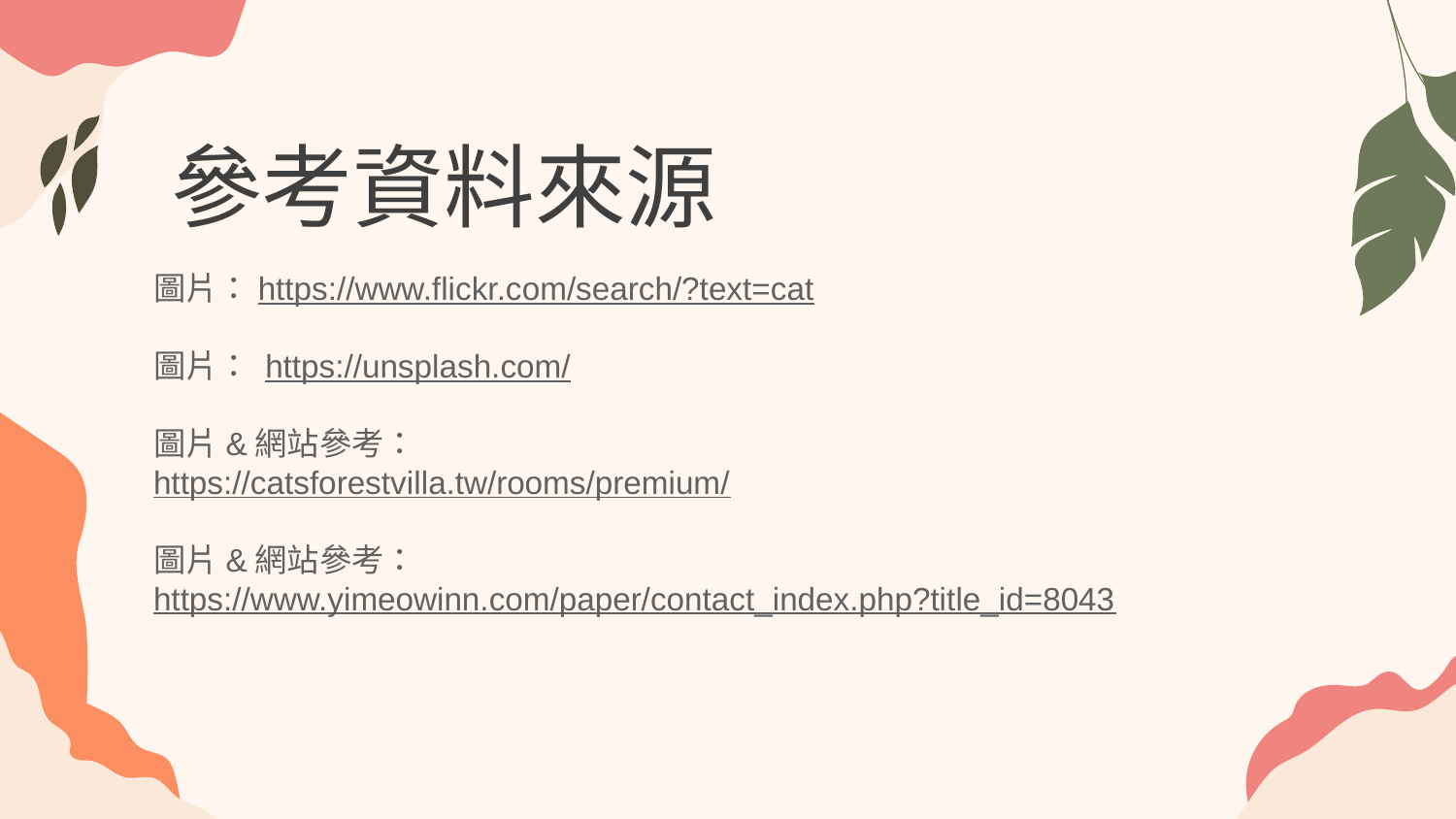

# 參考資料來源
圖片：https://www.flickr.com/search/?text=cat

圖片： https://unsplash.com/

圖片&網站參考：
https://catsforestvilla.tw/rooms/premium/

圖片&網站參考：
https://www.yimeowinn.com/paper/contact_index.php?title_id=8043